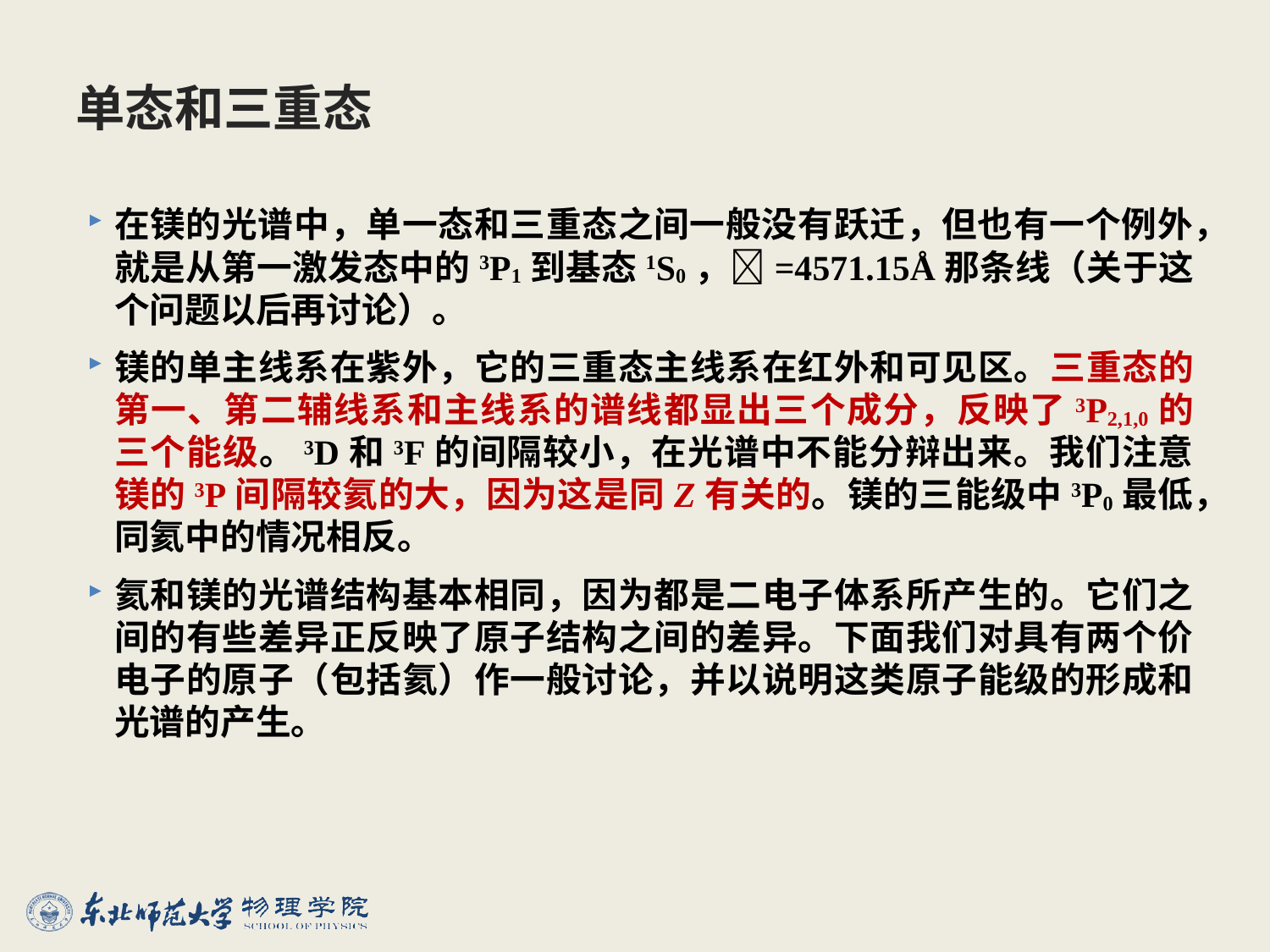

# 单态和三重态
在镁的光谱中，单一态和三重态之间一般没有跃迁，但也有一个例外，就是从第一激发态中的3P1到基态1S0，λ=4571.15Å那条线（关于这个问题以后再讨论）。
镁的单主线系在紫外，它的三重态主线系在红外和可见区。三重态的第一、第二辅线系和主线系的谱线都显出三个成分，反映了3P2,1,0的三个能级。3D和3F的间隔较小，在光谱中不能分辩出来。我们注意镁的3P间隔较氦的大，因为这是同Z有关的。镁的三能级中3P0最低，同氦中的情况相反。
氦和镁的光谱结构基本相同，因为都是二电子体系所产生的。它们之间的有些差异正反映了原子结构之间的差异。下面我们对具有两个价电子的原子（包括氦）作一般讨论，并以说明这类原子能级的形成和光谱的产生。